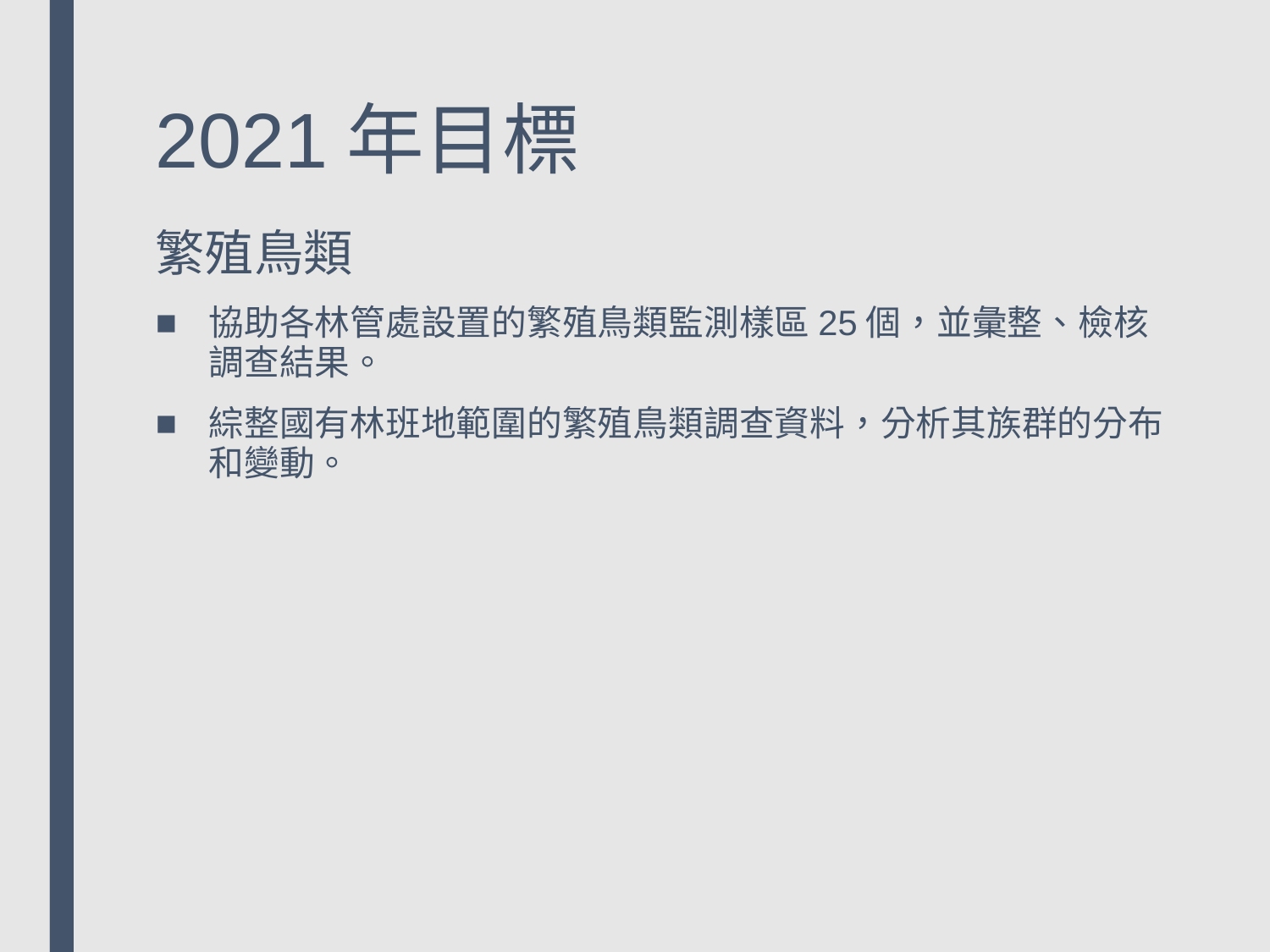

# 2021年目標
繁殖鳥類
協助各林管處設置的繁殖鳥類監測樣區25個，並彙整、檢核調查結果。
綜整國有林班地範圍的繁殖鳥類調查資料，分析其族群的分布和變動。